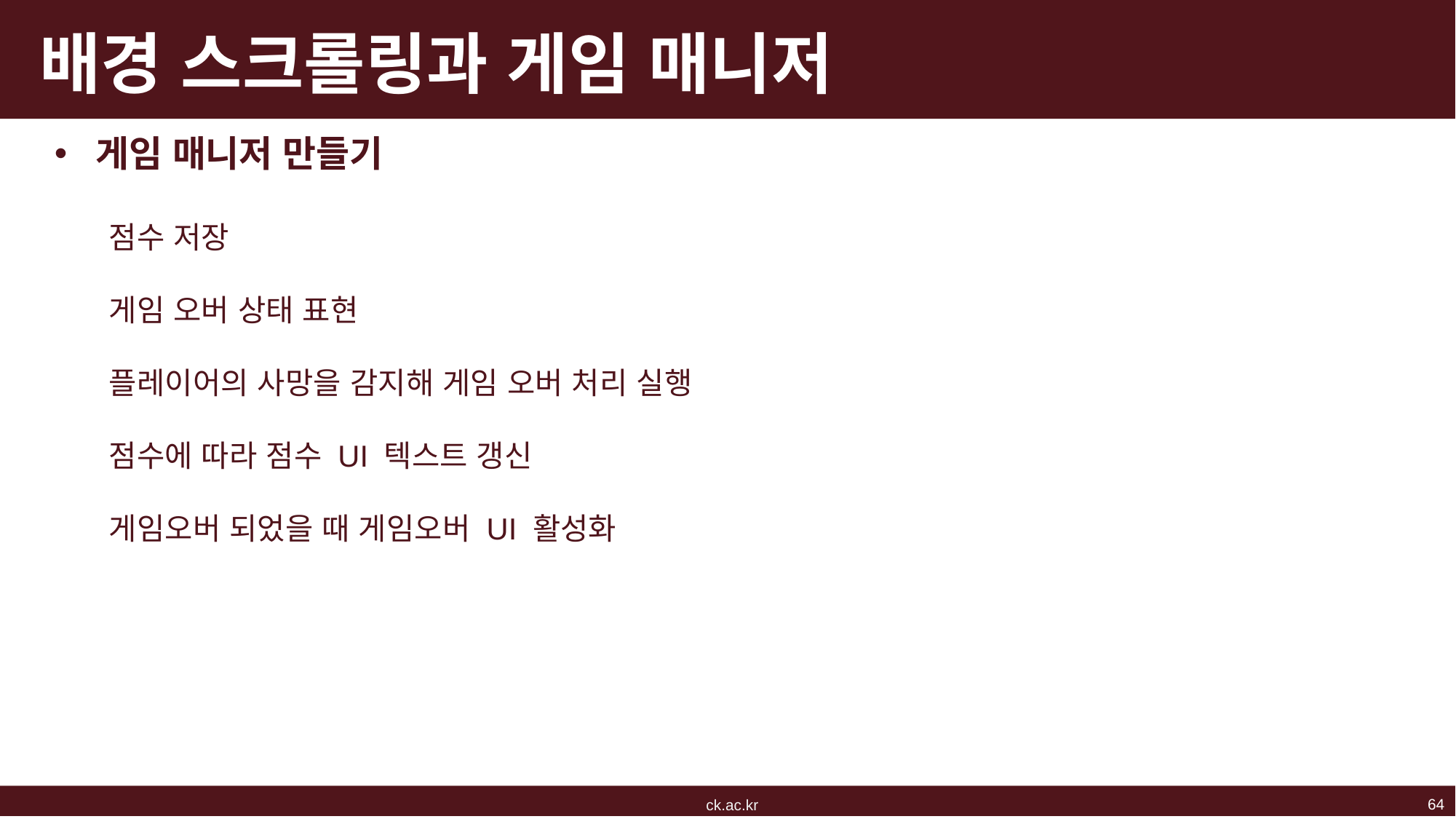

# 배경 스크롤링과 게임 매니저
게임 매니저 만들기

점수 저장

게임 오버 상태 표현

플레이어의 사망을 감지해 게임 오버 처리 실행

점수에 따라 점수 UI 텍스트 갱신

게임오버 되었을 때 게임오버 UI 활성화
64
ck.ac.kr